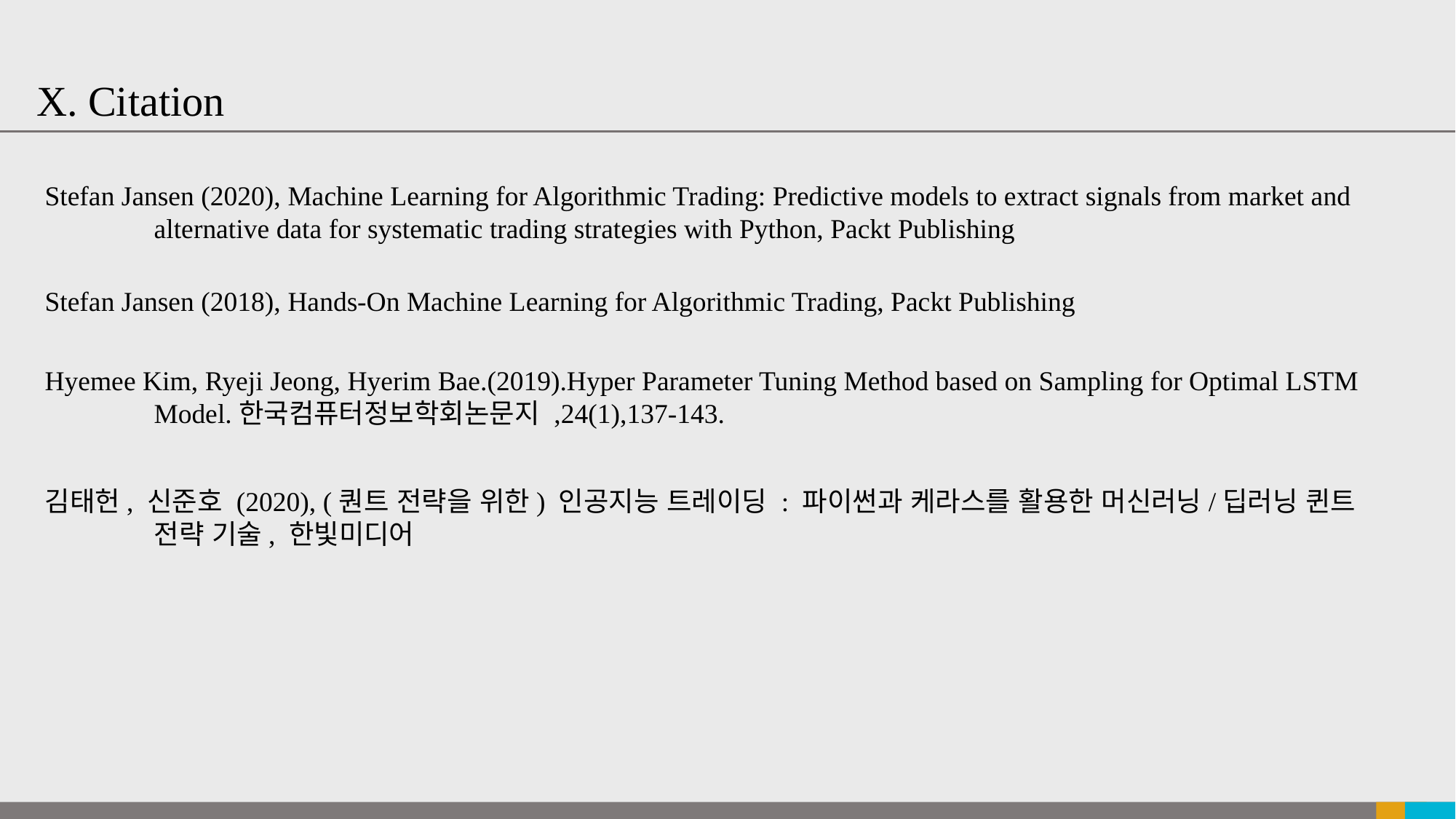

X. Citation
Stefan Jansen (2020), Machine Learning for Algorithmic Trading: Predictive models to extract signals from market and 	alternative data for systematic trading strategies with Python, Packt Publishing
Stefan Jansen (2018), Hands-On Machine Learning for Algorithmic Trading, Packt Publishing
Hyemee Kim, Ryeji Jeong, Hyerim Bae.(2019).Hyper Parameter Tuning Method based on Sampling for Optimal LSTM 	Model.한국컴퓨터정보학회논문지 ,24(1),137-143.
김태헌, 신준호 (2020), (퀀트 전략을 위한) 인공지능 트레이딩 : 파이썬과 케라스를 활용한 머신러닝/딥러닝 퀸트 	전략 기술, 한빛미디어